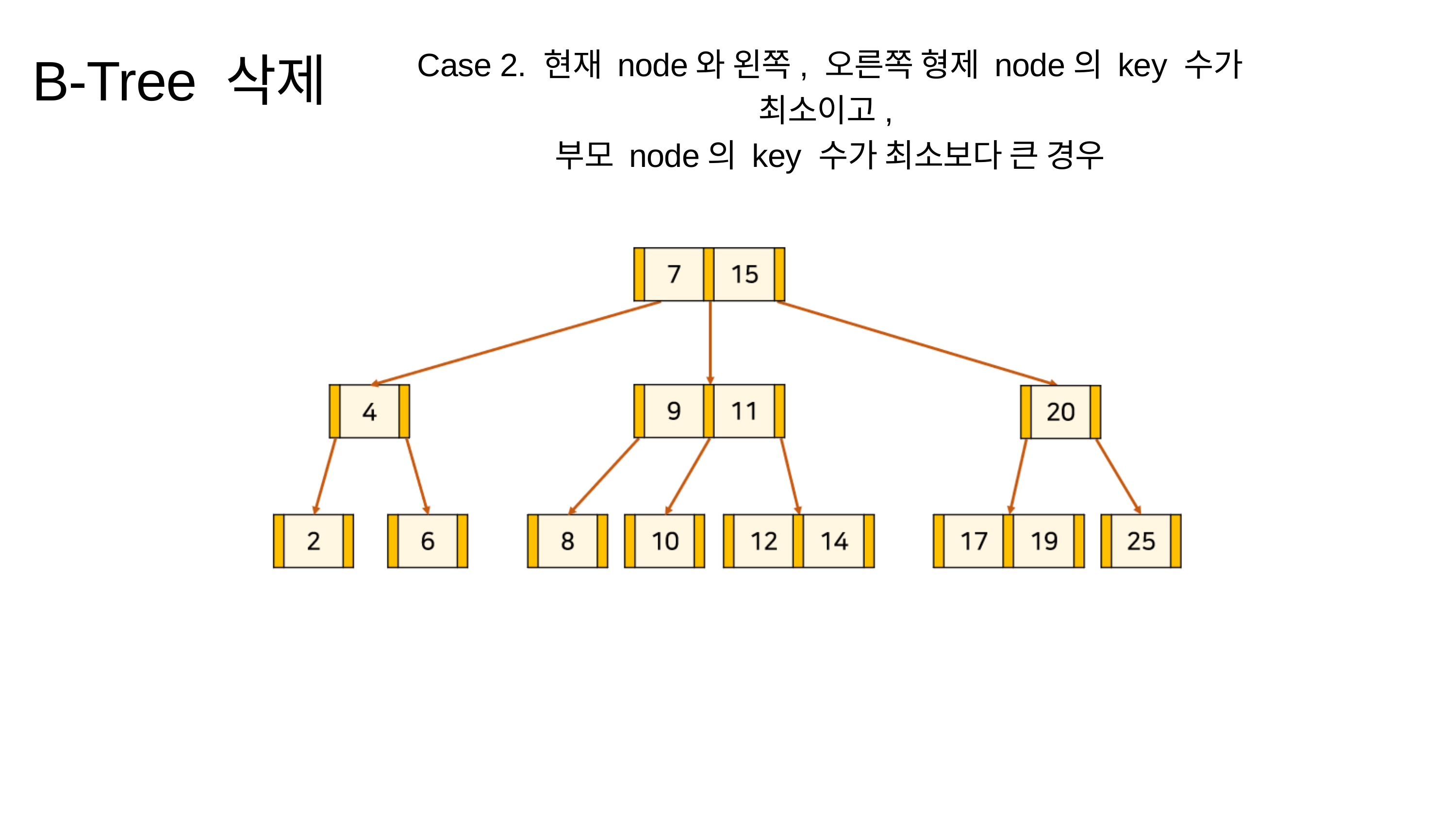

B-Tree 삭제
Case 2. 현재 node와 왼쪽, 오른쪽 형제 node의 key 수가 최소이고,
부모 node의 key 수가 최소보다 큰 경우